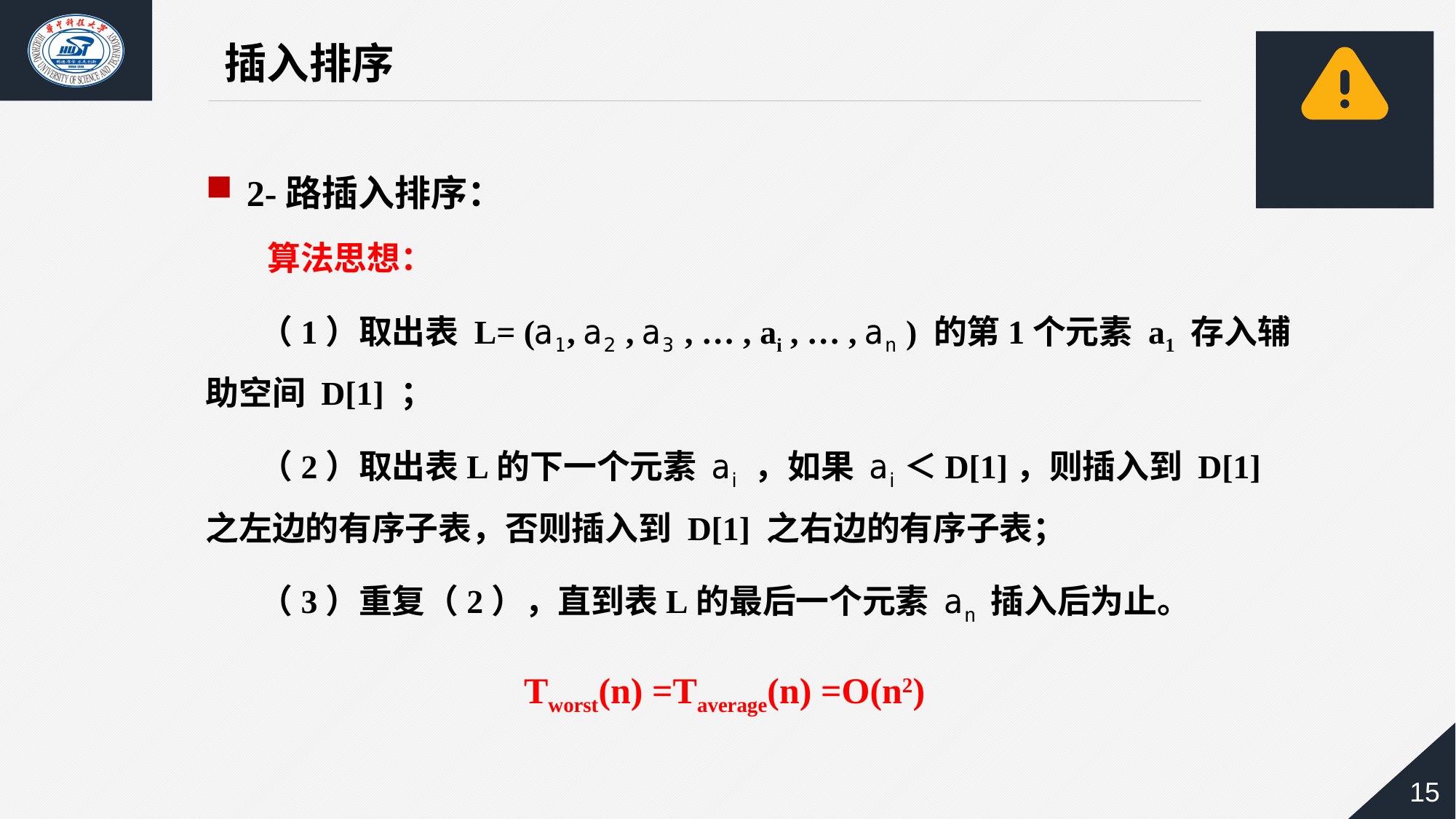

插入排序

2-路插入排序：
       算法思想：
      （1）取出表 L= (a1, a2 , a3 , … , ai , … , an ) 的第1个元素 a1 存入辅助空间 D[1] ；
      （2）取出表L的下一个元素 ai ，如果 ai＜D[1]，则插入到 D[1] 之左边的有序子表，否则插入到 D[1] 之右边的有序子表；
      （3）重复（2），直到表L的最后一个元素 an 插入后为止。
Tworst(n) =Taverage(n) =O(n2)